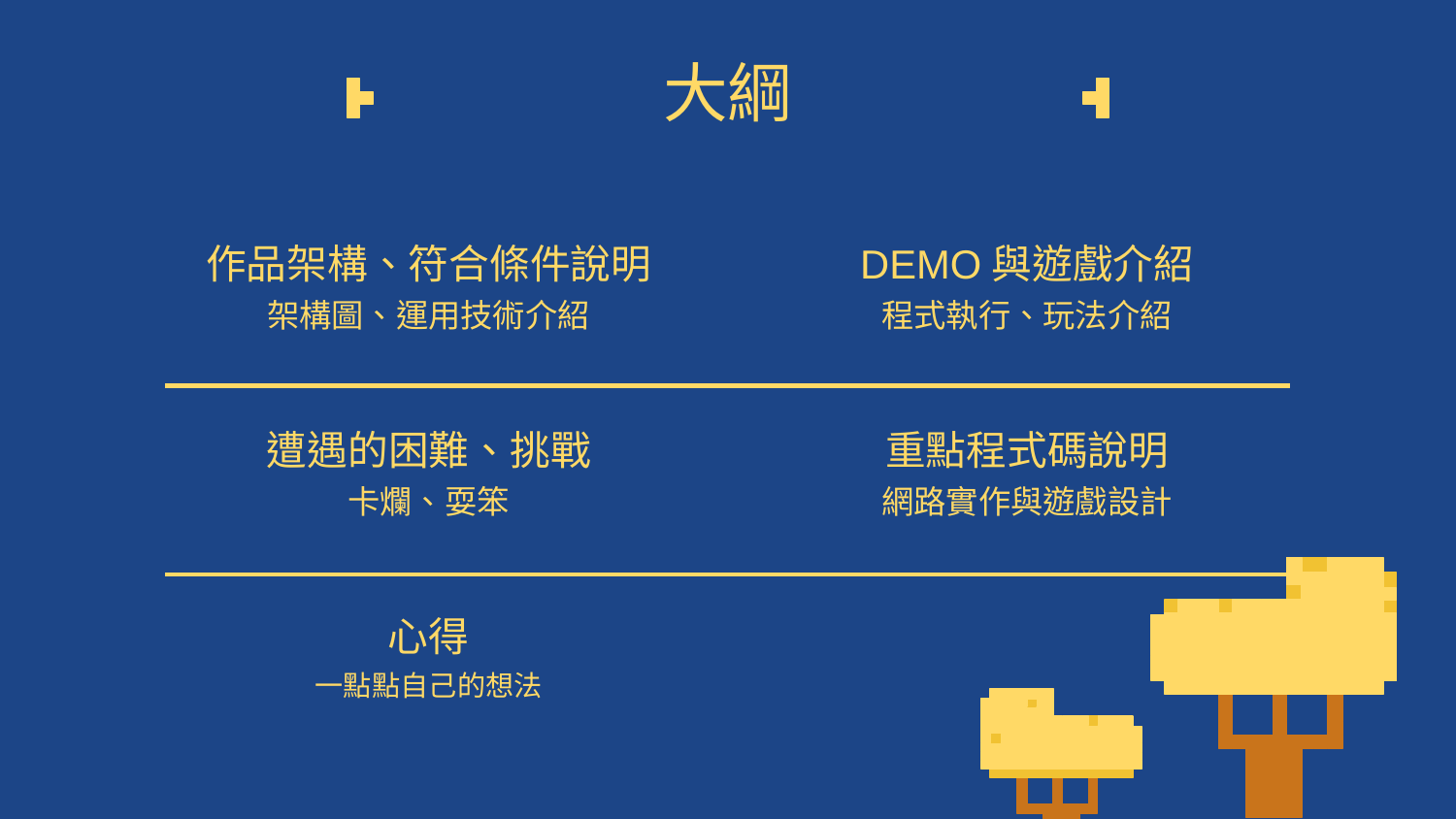

# 大綱

作品架構、符合條件說明
DEMO與遊戲介紹
架構圖、運用技術介紹
程式執行、玩法介紹
遭遇的困難、挑戰
重點程式碼說明
卡爛、耍笨
網路實作與遊戲設計
心得
一點點自己的想法